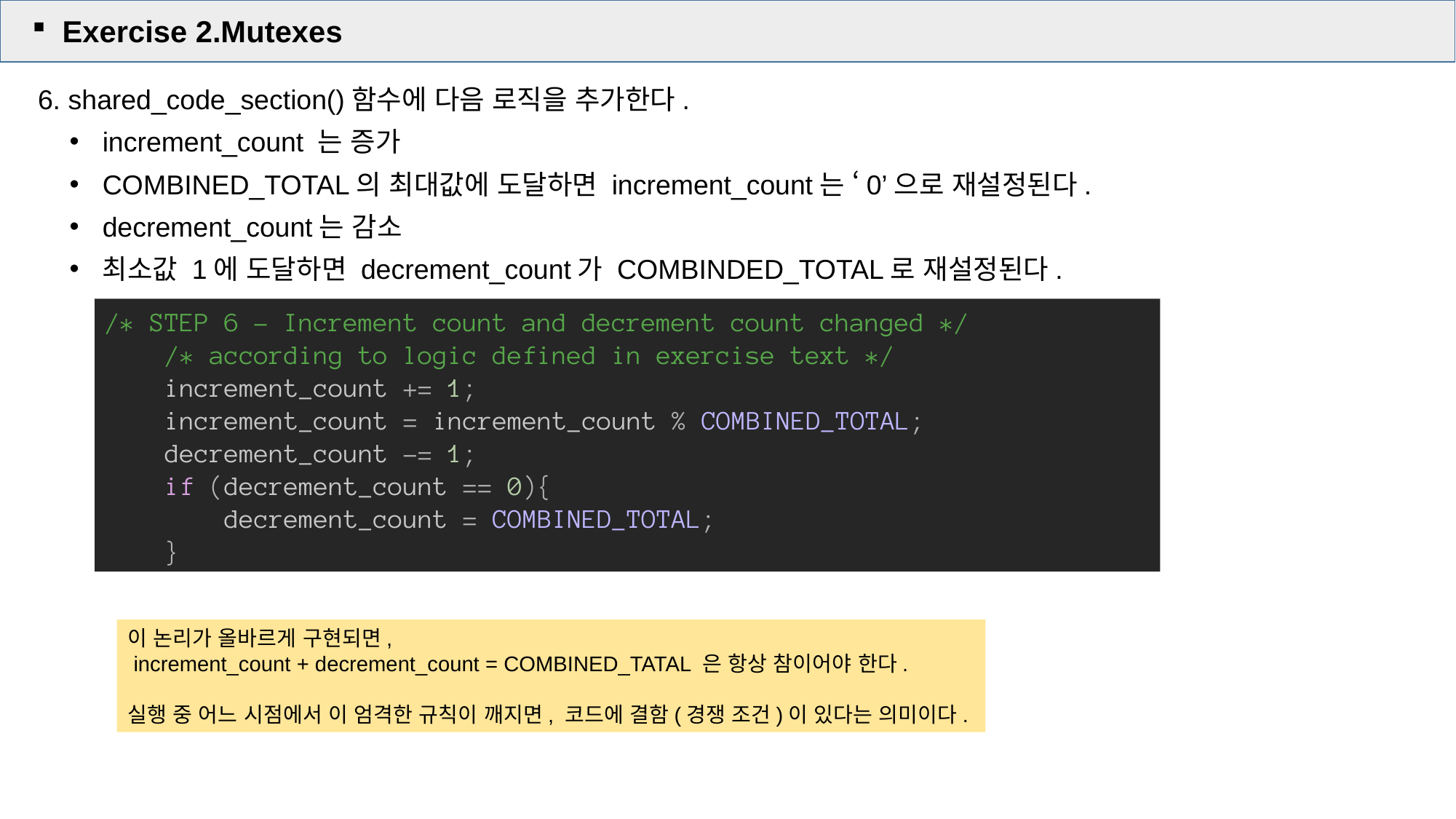

Exercise 2.Mutexes

6. shared_code_section()함수에 다음 로직을 추가한다.
increment_count 는 증가
COMBINED_TOTAL의 최대값에 도달하면 increment_count는 ‘0’으로 재설정된다.
decrement_count는 감소
최소값 1에 도달하면 decrement_count가 COMBINDED_TOTAL로 재설정된다.
/* STEP 6 - Increment count and decrement count changed */
    /* according to logic defined in exercise text */
    increment_count += 1;
    increment_count = increment_count % COMBINED_TOTAL;
    decrement_count -= 1;
    if (decrement_count == 0){
        decrement_count = COMBINED_TOTAL;
    }
이 논리가 올바르게 구현되면,
 increment_count + decrement_count = COMBINED_TATAL 은 항상 참이어야 한다.

실행 중 어느 시점에서 이 엄격한 규칙이 깨지면, 코드에 결함(경쟁 조건)이 있다는 의미이다.